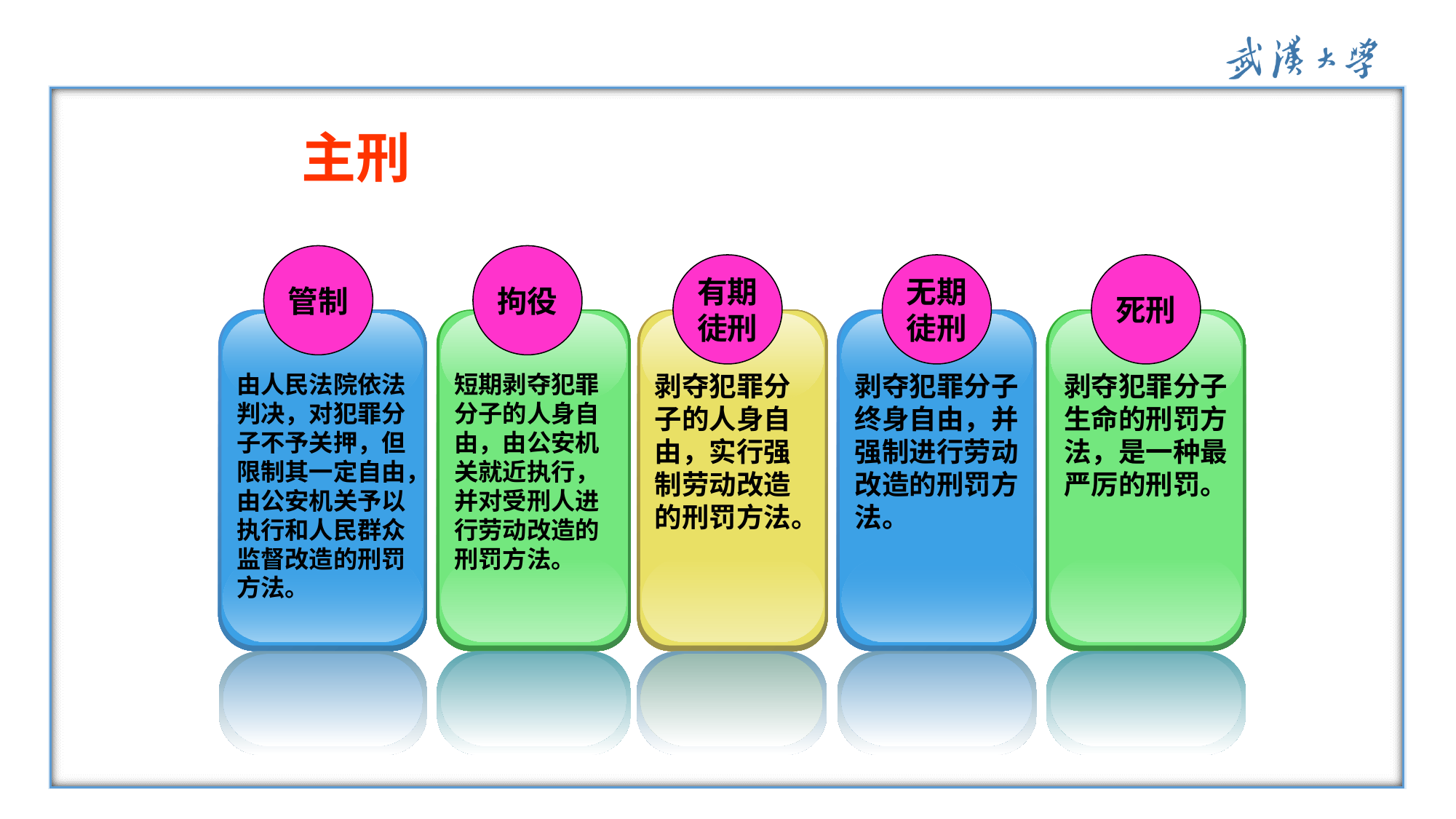

#
主刑
管制
拘役
有期
徒刑
无期
徒刑
死刑

由人民法院依法判决，对犯罪分子不予关押，但限制其一定自由，由公安机关予以执行和人民群众监督改造的刑罚方法。

短期剥夺犯罪分子的人身自由，由公安机关就近执行，并对受刑人进行劳动改造的刑罚方法。

剥夺犯罪分子的人身自由，实行强制劳动改造的刑罚方法。

剥夺犯罪分子终身自由，并强制进行劳动改造的刑罚方法。

剥夺犯罪分子生命的刑罚方法，是一种最严厉的刑罚。